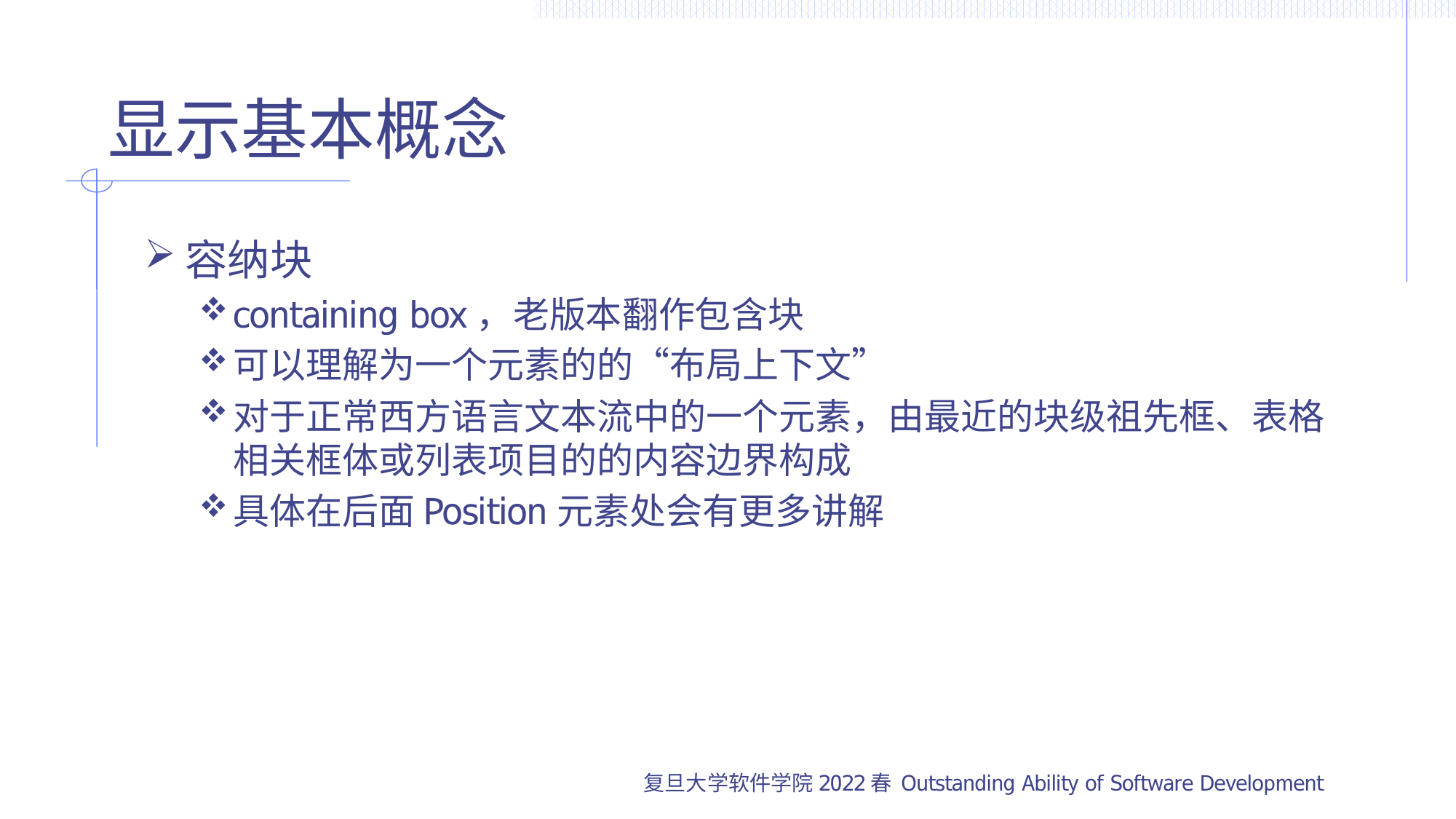

# 显示基本概念
容纳块
containing box，老版本翻作包含块
可以理解为一个元素的的“布局上下文”
对于正常西方语言文本流中的一个元素，由最近的块级祖先框、表格相关框体或列表项目的的内容边界构成
具体在后面Position元素处会有更多讲解